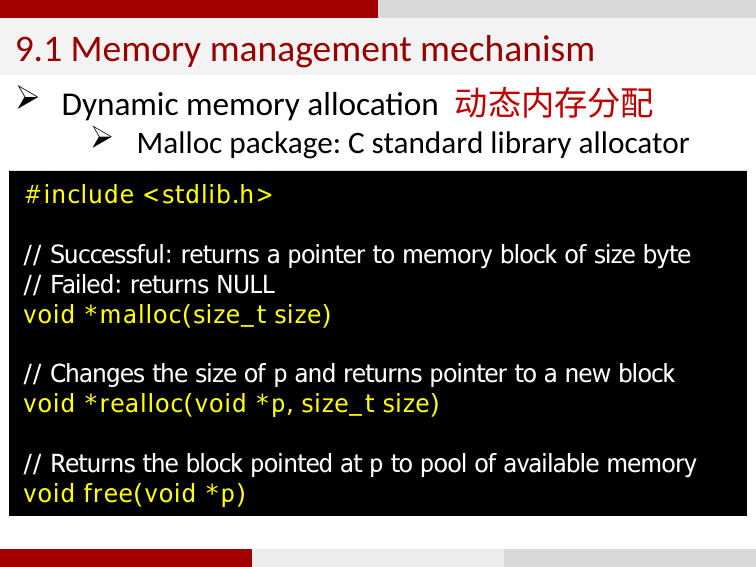

9.1 Memory management mechanism
Dynamic memory allocation 动态内存分配
Malloc package: C standard library allocator
#include <stdlib.h>

// Successful: returns a pointer to memory block of size byte
// Failed: returns NULL
void *malloc(size_t size)

// Changes the size of p and returns pointer to a new block
void *realloc(void *p, size_t size)

// Returns the block pointed at p to pool of available memory
void free(void *p)

3